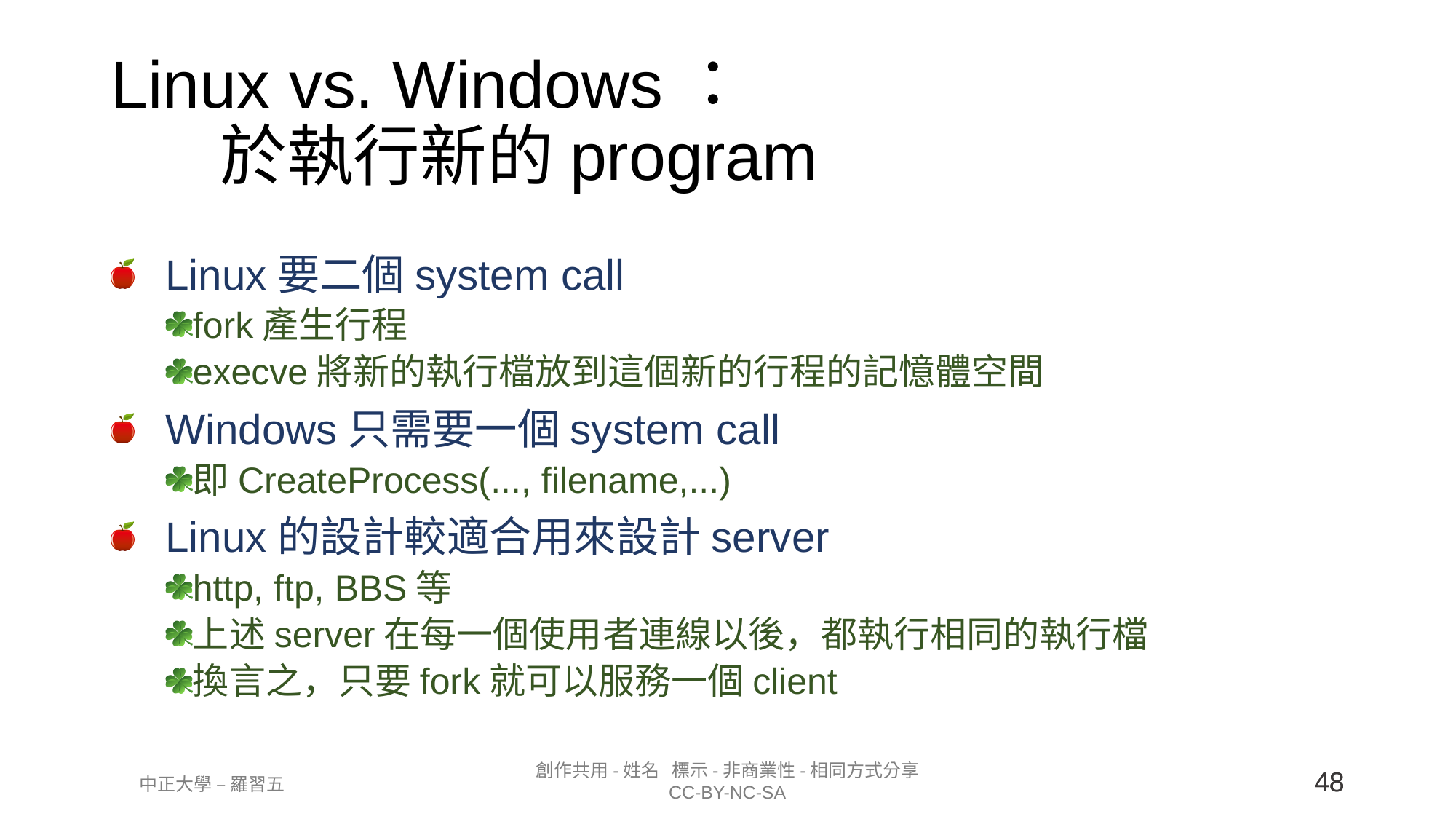

# Linux vs. Windows： 於執行新的program
Linux要二個system call
fork產生行程
execve將新的執行檔放到這個新的行程的記憶體空間
Windows只需要一個system call
即CreateProcess(..., filename,...)
Linux的設計較適合用來設計server
http, ftp, BBS等
上述server在每一個使用者連線以後，都執行相同的執行檔
換言之，只要fork就可以服務一個client